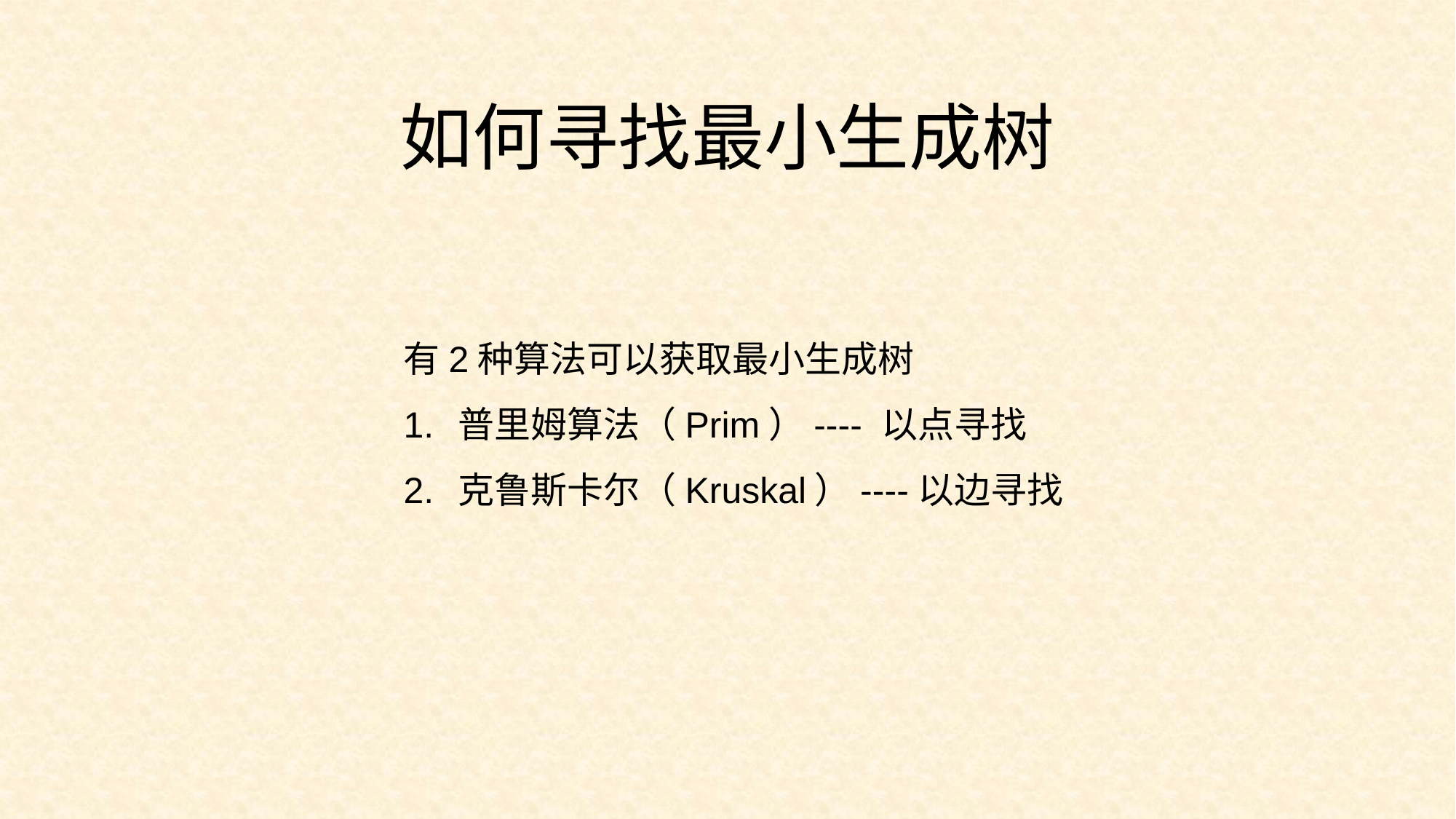

如何寻找最小生成树
有2种算法可以获取最小生成树
普里姆算法（Prim）---- 以点寻找
克鲁斯卡尔（Kruskal）----以边寻找